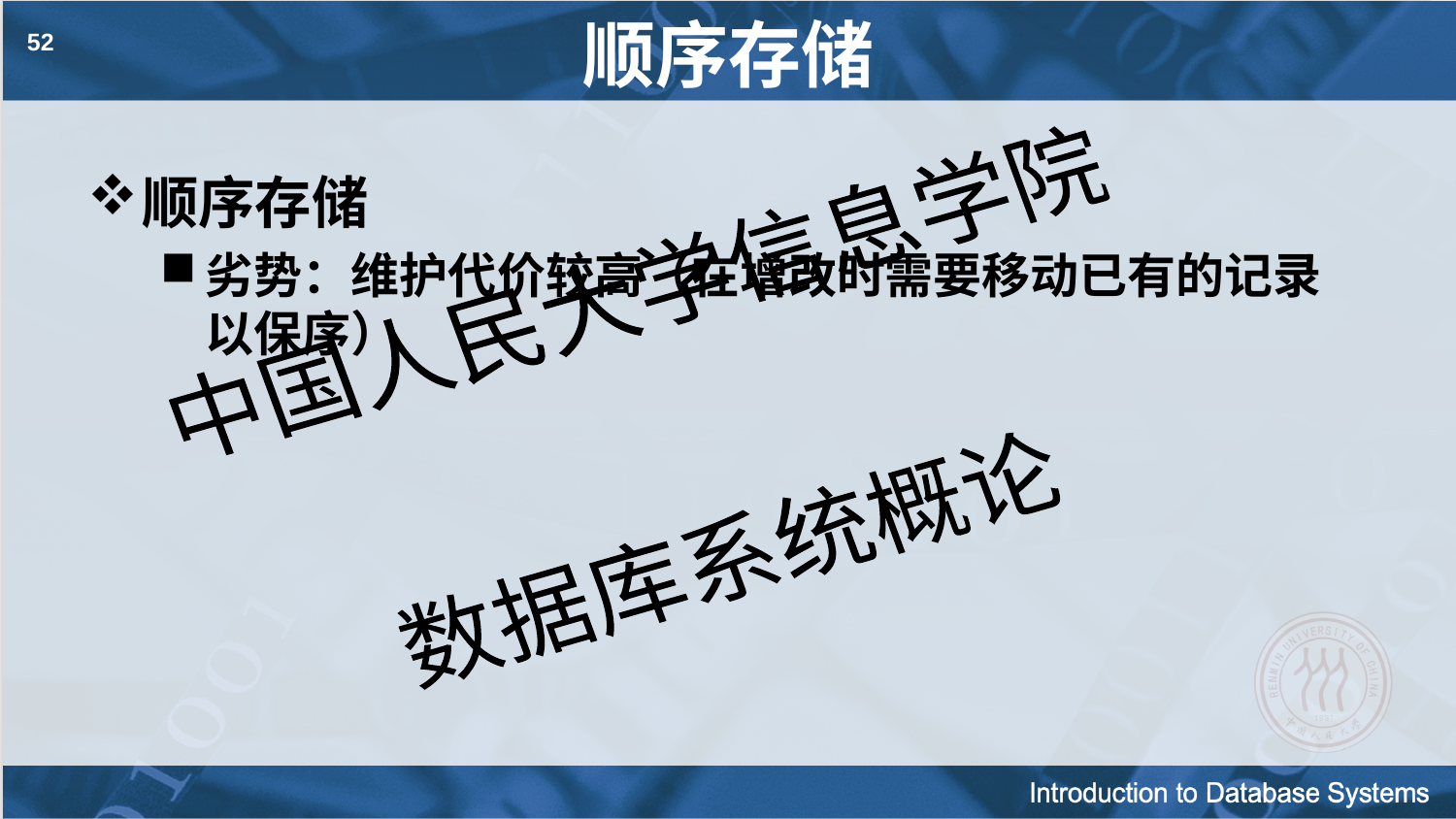

# 顺序存储
52
顺序存储
劣势：维护代价较高（在增改时需要移动已有的记录以保序）